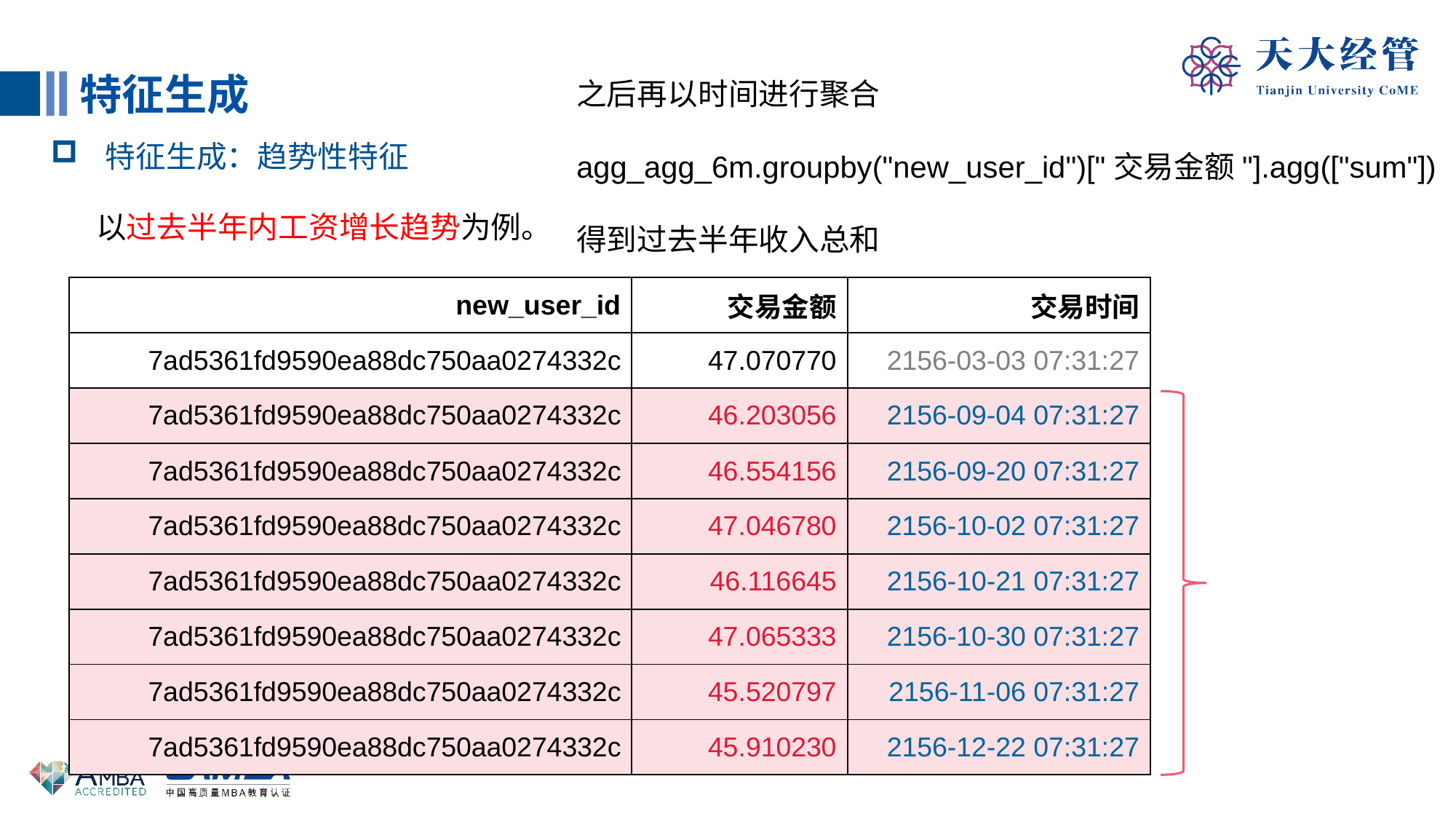

特征生成
之后再以时间进行聚合

agg_agg_6m.groupby("new_user_id")["交易金额"].agg(["sum"])

得到过去半年收入总和

特征生成：趋势性特征
以过去半年内工资增长趋势为例。
| new\_user\_id | 交易金额 | 交易时间 |
| --- | --- | --- |
| 7ad5361fd9590ea88dc750aa0274332c | 47.070770 | 2156-03-03 07:31:27 |
| 7ad5361fd9590ea88dc750aa0274332c | 46.203056 | 2156-09-04 07:31:27 |
| 7ad5361fd9590ea88dc750aa0274332c | 46.554156 | 2156-09-20 07:31:27 |
| 7ad5361fd9590ea88dc750aa0274332c | 47.046780 | 2156-10-02 07:31:27 |
| 7ad5361fd9590ea88dc750aa0274332c | 46.116645 | 2156-10-21 07:31:27 |
| 7ad5361fd9590ea88dc750aa0274332c | 47.065333 | 2156-10-30 07:31:27 |
| 7ad5361fd9590ea88dc750aa0274332c | 45.520797 | 2156-11-06 07:31:27 |
| 7ad5361fd9590ea88dc750aa0274332c | 45.910230 | 2156-12-22 07:31:27 |